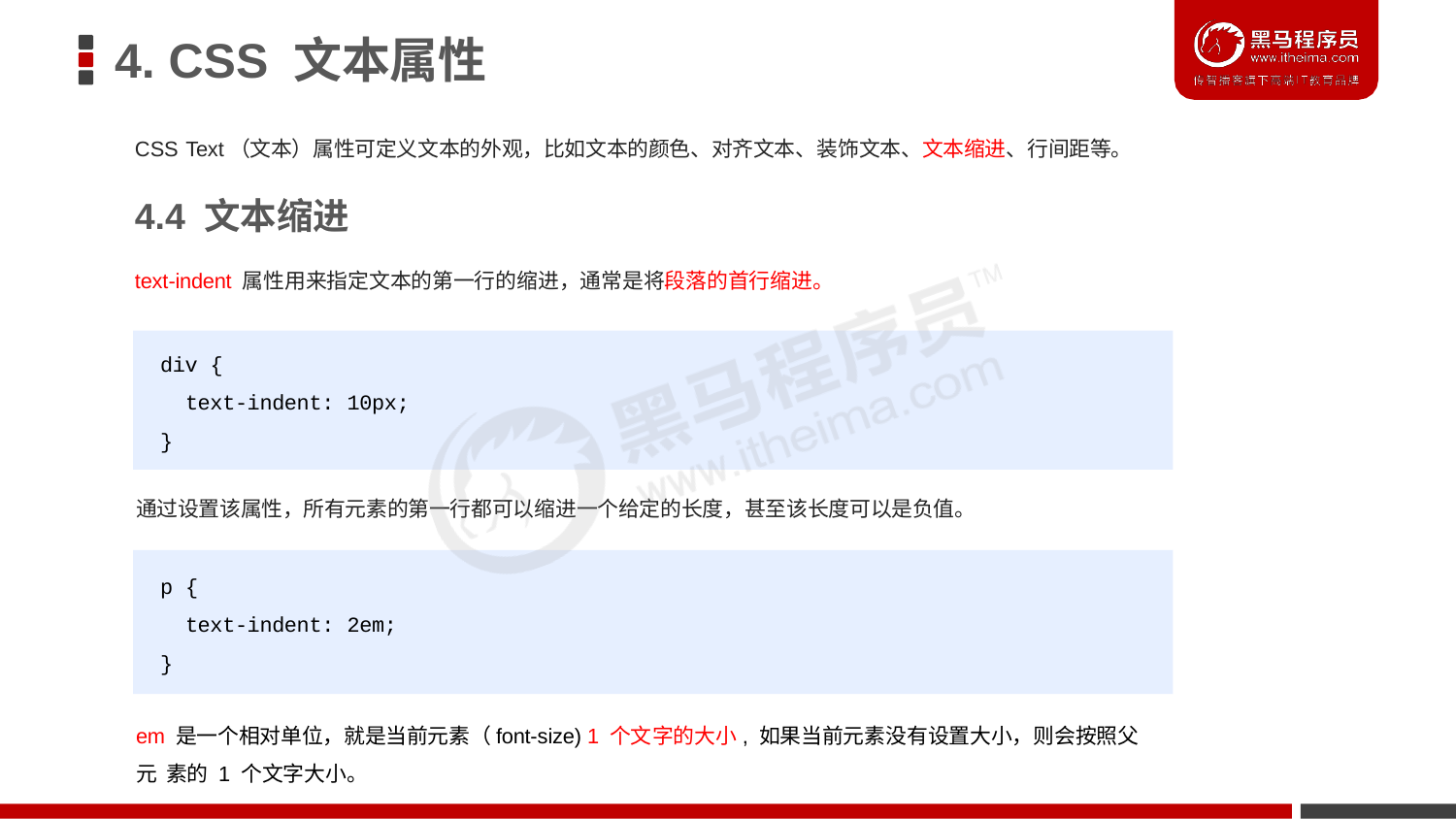

# 4. CSS 文本属性
CSS Text（文本）属性可定义文本的外观，比如文本的颜色、对齐文本、装饰文本、文本缩进、行间距等。

4.4 文本缩进
text-indent 属性用来指定文本的第一行的缩进，通常是将段落的首行缩进。

div {
text-indent: 10px;
}
通过设置该属性，所有元素的第一行都可以缩进一个给定的长度，甚至该长度可以是负值。

p {
text-indent: 2em;
}
em 是一个相对单位，就是当前元素（font-size) 1 个文字的大小, 如果当前元素没有设置大小，则会按照父元  素的 1 个文字大小。